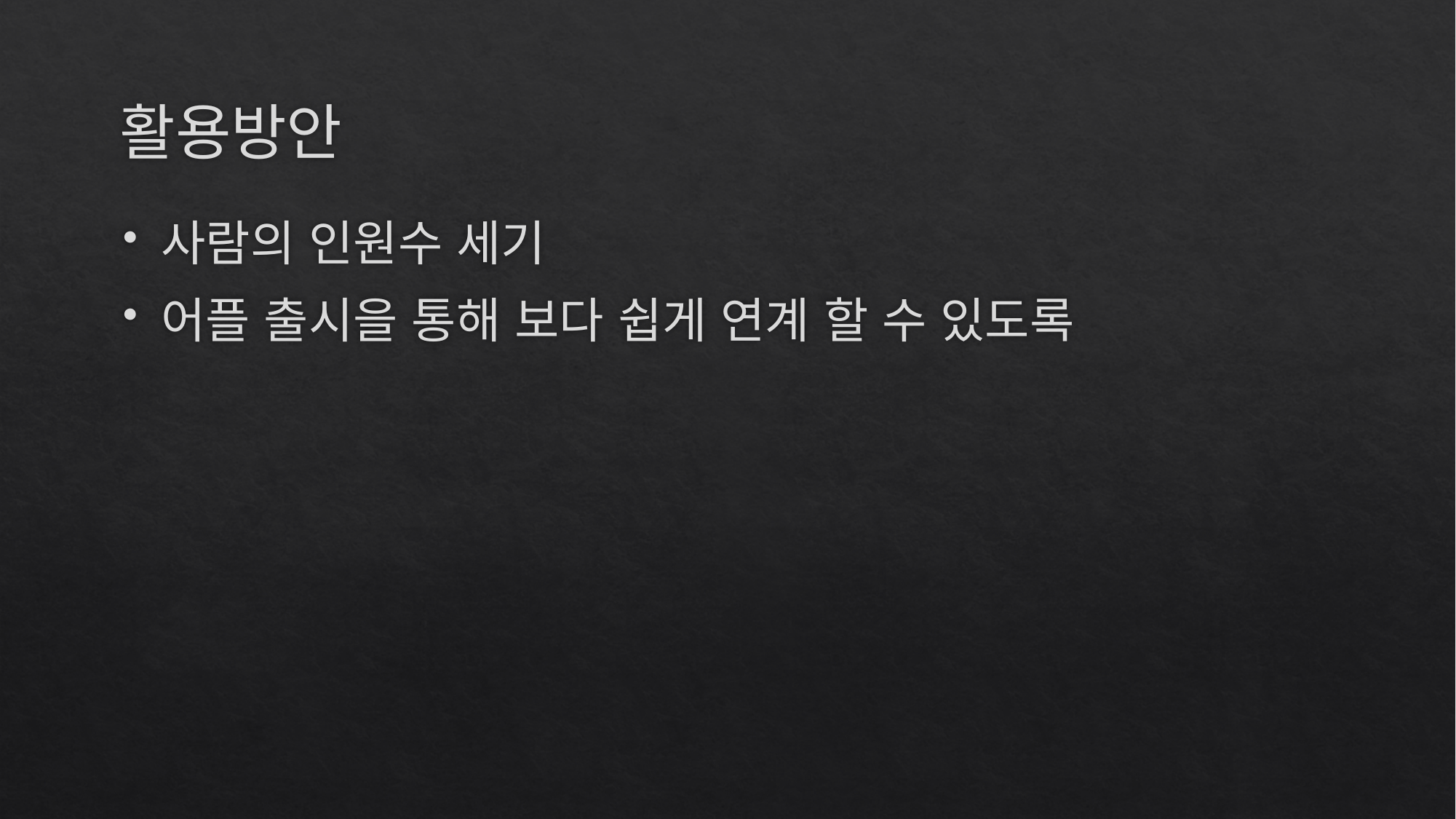

# 활용방안
사람의 인원수 세기
어플 출시을 통해 보다 쉽게 연계 할 수 있도록